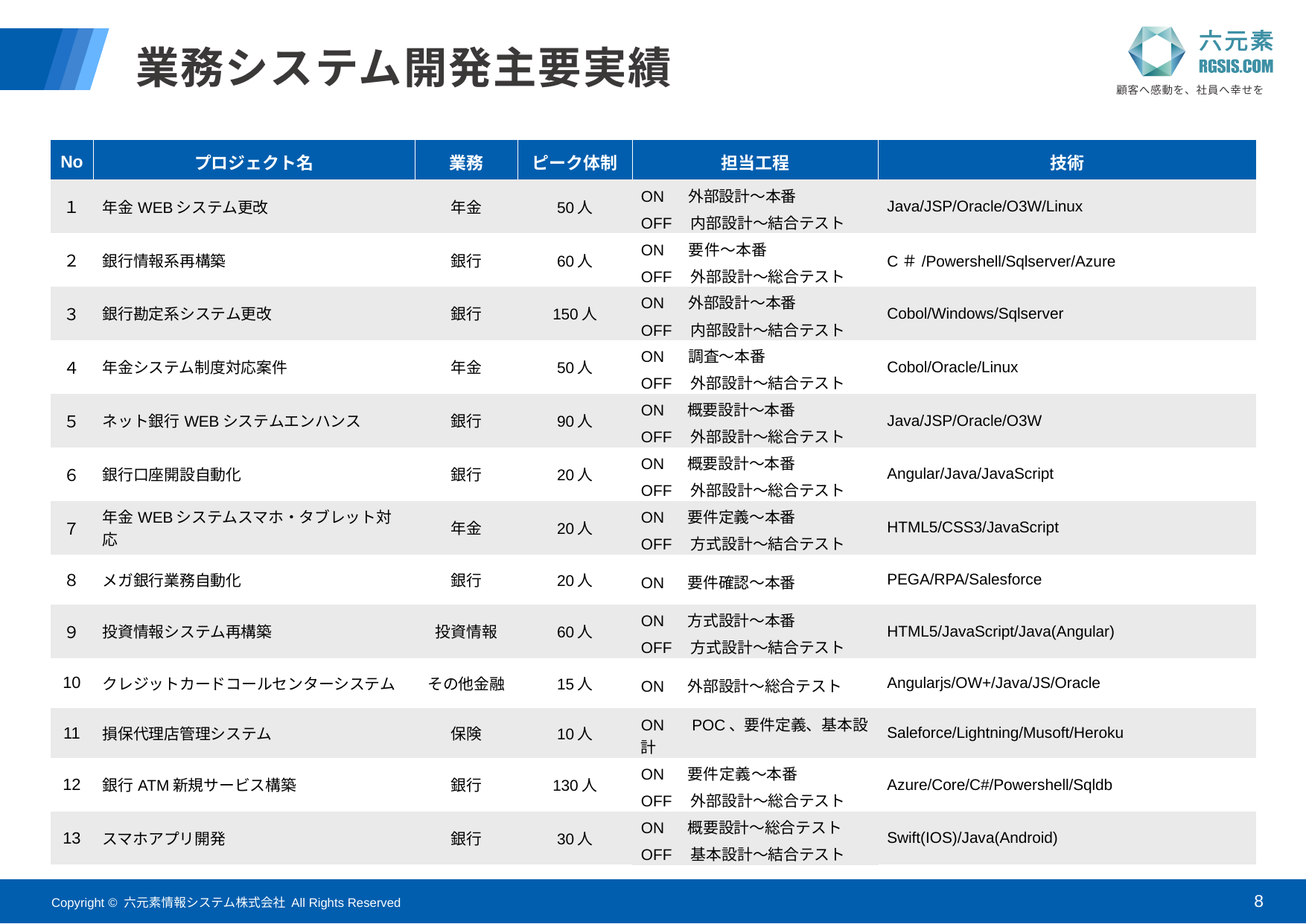

# 業務システム開発主要実績
| No | プロジェクト名 | 業務 | ピーク体制 | 担当工程 | 技術 |
| --- | --- | --- | --- | --- | --- |
| １ | 年金WEBシステム更改 | 年金 | 50人 | ON　 外部設計～本番 | Java/JSP/Oracle/O3W/Linux |
|  |  |  |  | OFF　内部設計～結合テスト |  |
| ２ | 銀行情報系再構築 | 銀行 | 60人 | ON　 要件～本番 | C＃/Powershell/Sqlserver/Azure |
|  |  |  |  | OFF　外部設計～総合テスト |  |
| ３ | 銀行勘定系システム更改 | 銀行 | 150人 | ON　 外部設計～本番 | Cobol/Windows/Sqlserver |
|  |  |  |  | OFF　内部設計～結合テスト |  |
| ４ | 年金システム制度対応案件 | 年金 | 50人 | ON　 調査～本番 | Cobol/Oracle/Linux |
|  |  |  |  | OFF　外部設計～結合テスト |  |
| ５ | ネット銀行WEBシステムエンハンス | 銀行 | 90人 | ON　 概要設計～本番 | Java/JSP/Oracle/O3W |
|  |  |  |  | OFF　外部設計～総合テスト |  |
| ６ | 銀行口座開設自動化 | 銀行 | 20人 | ON　 概要設計～本番 | Angular/Java/JavaScript |
|  |  |  |  | OFF　外部設計～総合テスト |  |
| ７ | 年金WEBシステムスマホ・タブレット対応 | 年金 | 20人 | ON　 要件定義～本番 | HTML5/CSS3/JavaScript |
|  |  |  |  | OFF　方式設計～結合テスト |  |
| ８ | メガ銀行業務自動化 | 銀行 | 20人 | ON　 要件確認～本番 | PEGA/RPA/Salesforce |
| ９ | 投資情報システム再構築 | 投資情報 | 60人 | ON　 方式設計～本番 | HTML5/JavaScript/Java(Angular) |
|  |  |  |  | OFF　方式設計～結合テスト |  |
| 10 | クレジットカードコールセンターシステム | その他金融 | 15人 | ON　 外部設計～総合テスト | Angularjs/OW+/Java/JS/Oracle |
| 11 | 損保代理店管理システム | 保険 | 10人 | ON　 POC、要件定義、基本設計 | Saleforce/Lightning/Musoft/Heroku |
| 12 | 銀行ATM新規サービス構築 | 銀行 | 130人 | ON　 要件定義～本番 | Azure/Core/C#/Powershell/Sqldb |
|  |  |  |  | OFF　外部設計～総合テスト |  |
| 13 | スマホアプリ開発 | 銀行 | 30人 | ON　 概要設計～総合テスト | Swift(IOS)/Java(Android) |
|  |  |  |  | OFF　基本設計～結合テスト |  |
8